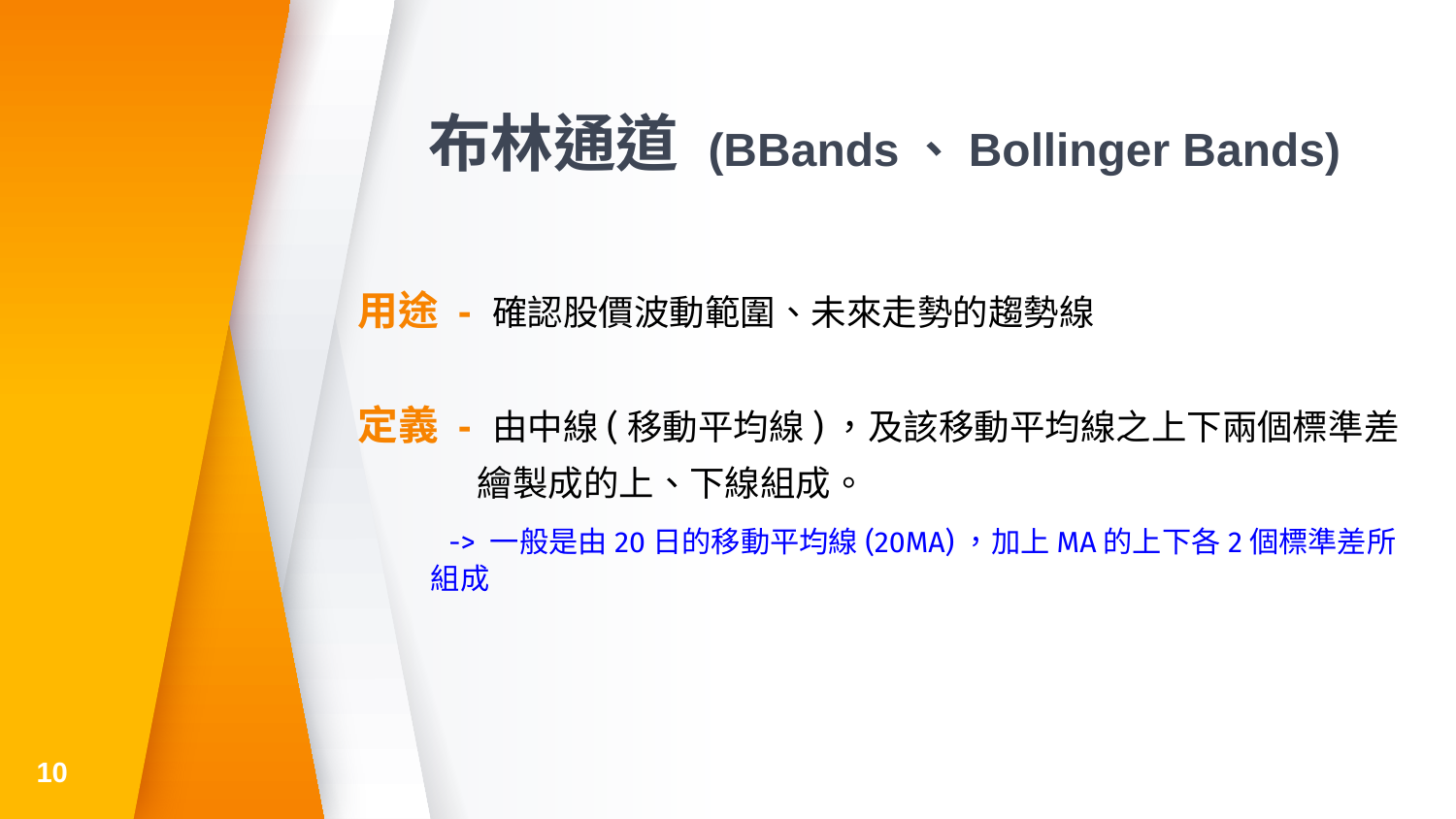

# 布林通道 (BBands、Bollinger Bands)
用途 - 確認股價波動範圍、未來走勢的趨勢線

定義 - 由中線(移動平均線)，及該移動平均線之上下兩個標準差
    繪製成的上、下線組成。
  -> 一般是由20日的移動平均線(20MA)，加上MA的上下各2個標準差所組成
10